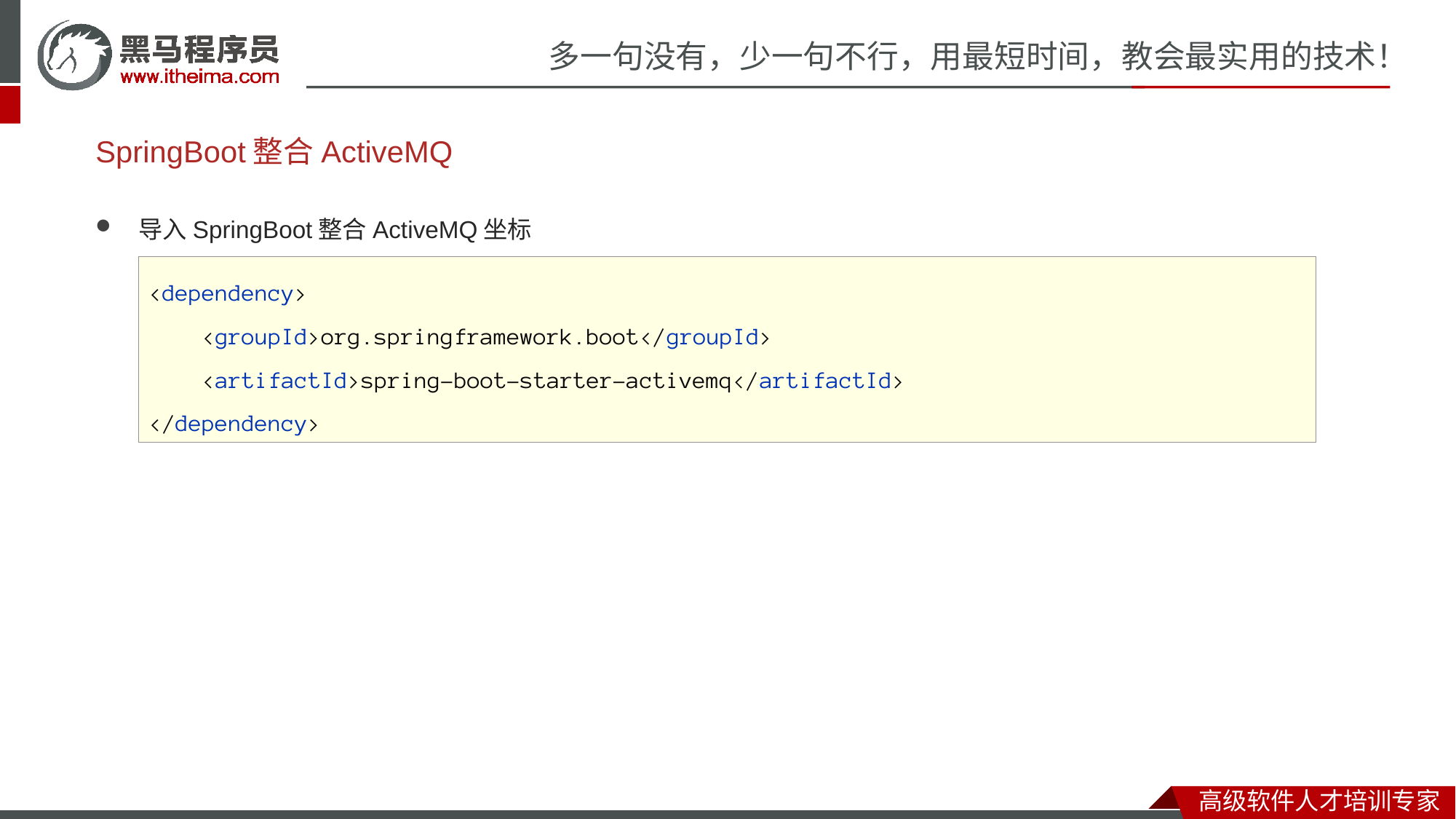

# SpringBoot整合ActiveMQ
导入SpringBoot整合ActiveMQ坐标

<dependency>
    <groupId>org.springframework.boot</groupId>
    <artifactId>spring-boot-starter-activemq</artifactId>
</dependency>